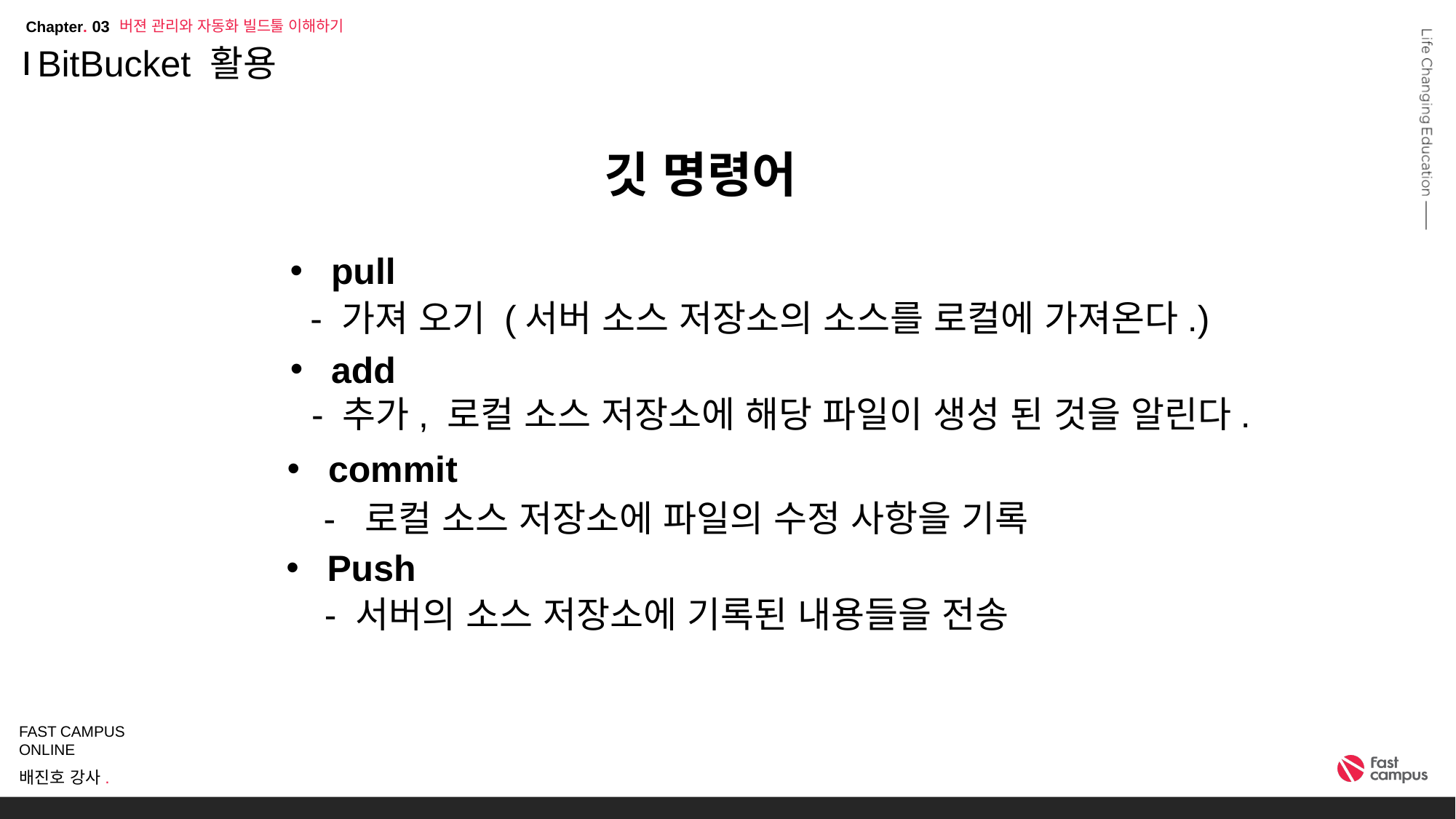

버젼 관리와 자동화 빌드툴 이해하기
03
# BitBucket 활용
깃 명령어
pull
 - 가져 오기 (서버 소스 저장소의 소스를 로컬에 가져온다.)
add
 - 추가, 로컬 소스 저장소에 해당 파일이 생성 된 것을 알린다.
commit
 -  로컬 소스 저장소에 파일의 수정 사항을 기록
Push
 - 서버의 소스 저장소에 기록된 내용들을 전송